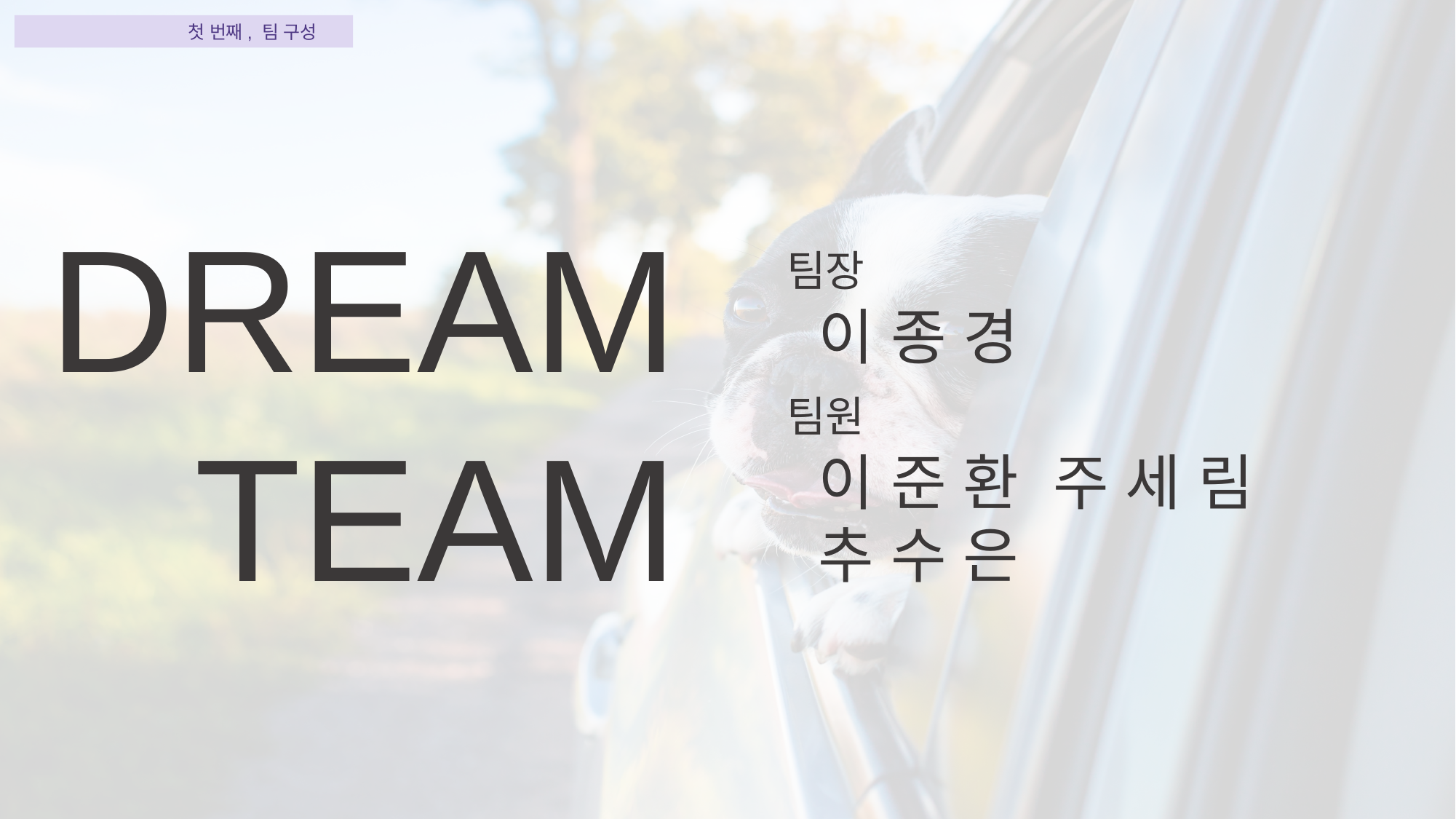

팀 구성원 및 역할 첫 번째, 팀 구성
DREAM
TEAM
팀장
 이 종 경
팀원
 이 준 환  주 세 림
 추 수 은